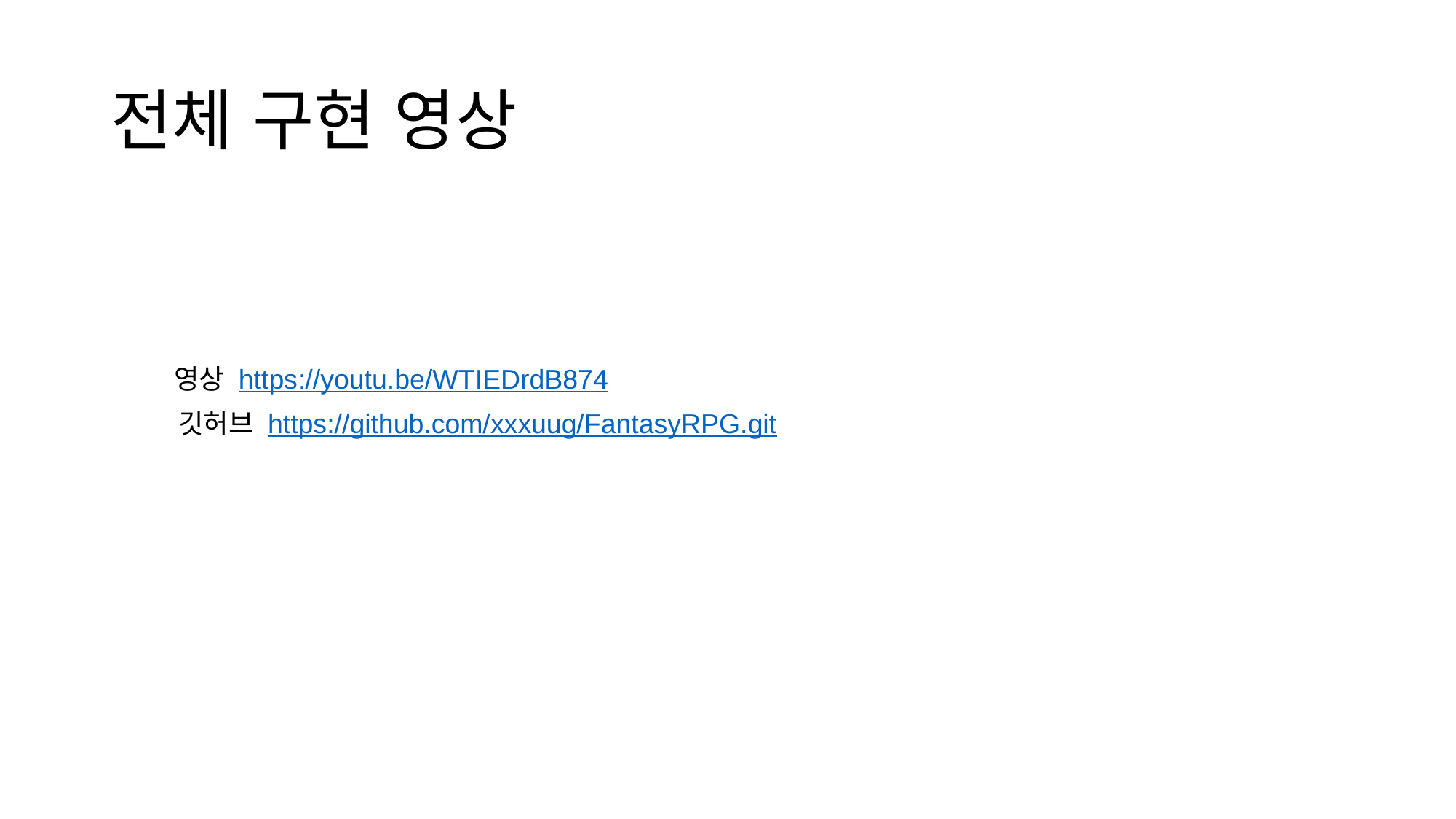

# 전체 구현 영상
영상 https://youtu.be/WTIEDrdB874
깃허브 https://github.com/xxxuug/FantasyRPG.git